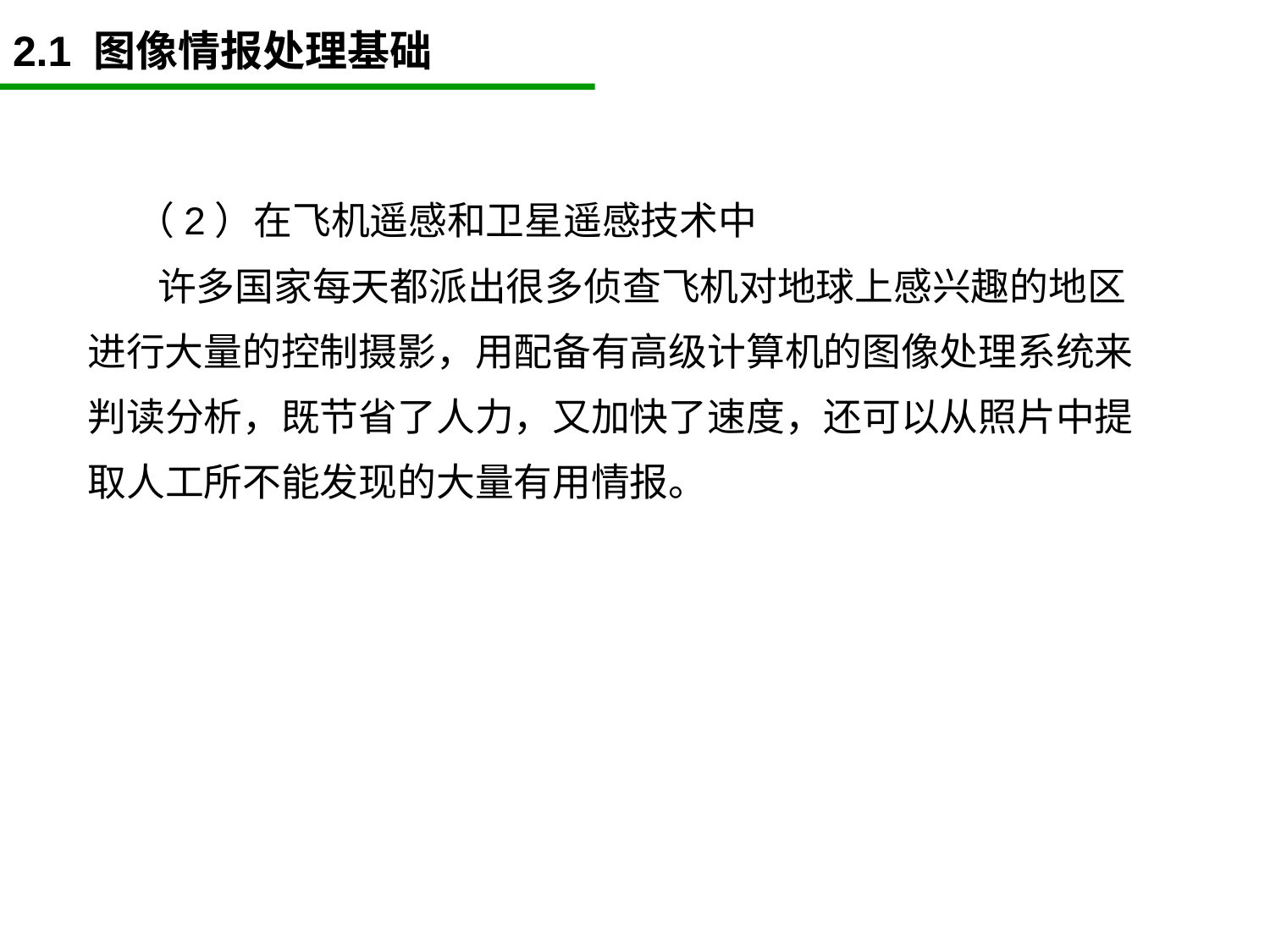

# 2.1 图像情报处理基础
    （2）在飞机遥感和卫星遥感技术中
       许多国家每天都派出很多侦查飞机对地球上感兴趣的地区进行大量的控制摄影，用配备有高级计算机的图像处理系统来判读分析，既节省了人力，又加快了速度，还可以从照片中提取人工所不能发现的大量有用情报。